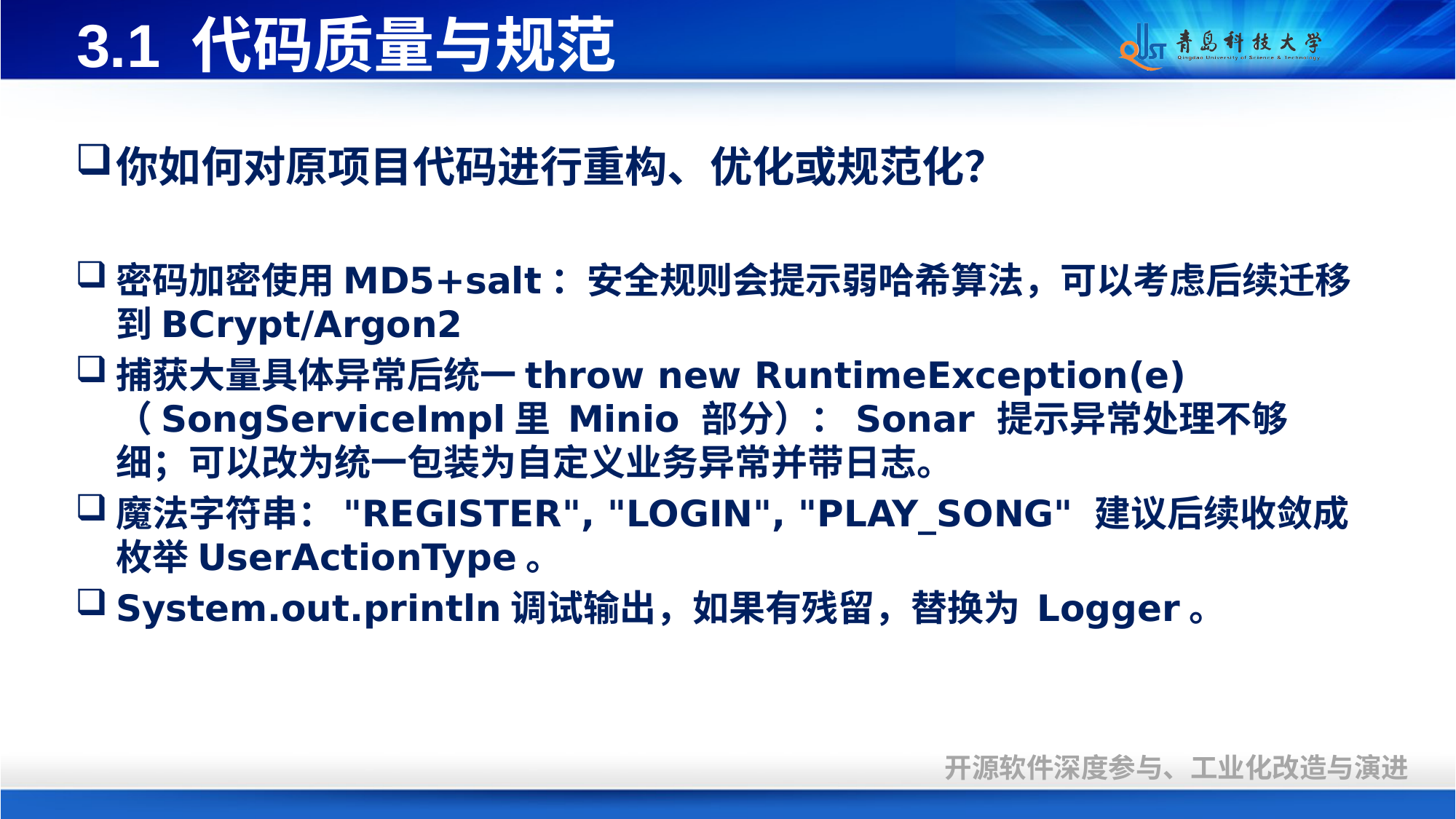

# 3.1 代码质量与规范
你如何对原项目代码进行重构、优化或规范化？

密码加密使用MD5+salt：安全规则会提示弱哈希算法，可以考虑后续迁移到BCrypt/Argon2
捕获大量具体异常后统一throw new RuntimeException(e)（SongServiceImpl里 Minio 部分）：Sonar 提示异常处理不够细；可以改为统一包装为自定义业务异常并带日志。
魔法字符串："REGISTER", "LOGIN", "PLAY_SONG" 建议后续收敛成枚举UserActionType。
System.out.println调试输出，如果有残留，替换为 Logger。